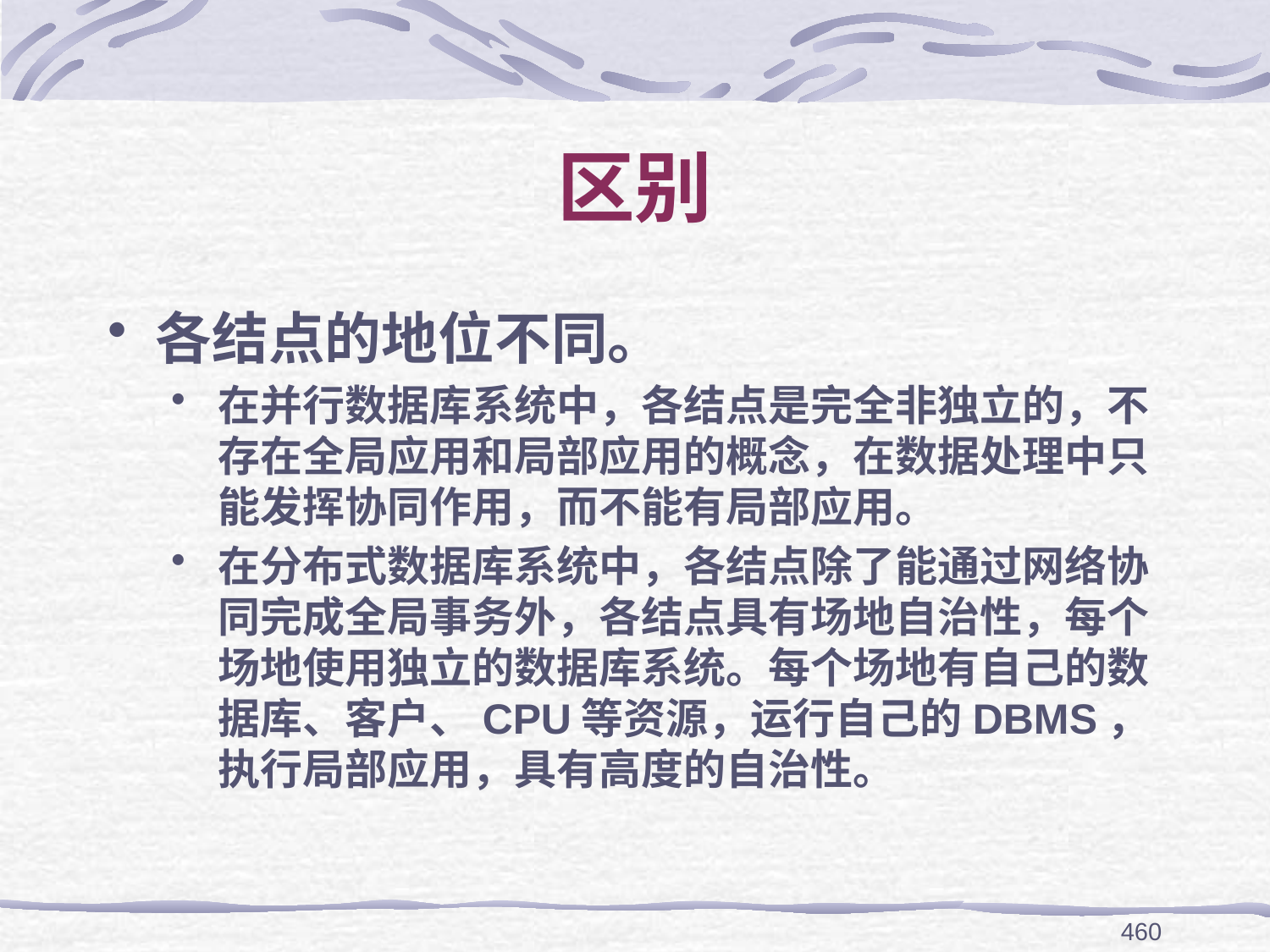

# 区别
各结点的地位不同。
在并行数据库系统中，各结点是完全非独立的，不存在全局应用和局部应用的概念，在数据处理中只能发挥协同作用，而不能有局部应用。
在分布式数据库系统中，各结点除了能通过网络协同完成全局事务外，各结点具有场地自治性，每个场地使用独立的数据库系统。每个场地有自己的数据库、客户、CPU等资源，运行自己的DBMS，执行局部应用，具有高度的自治性。
460